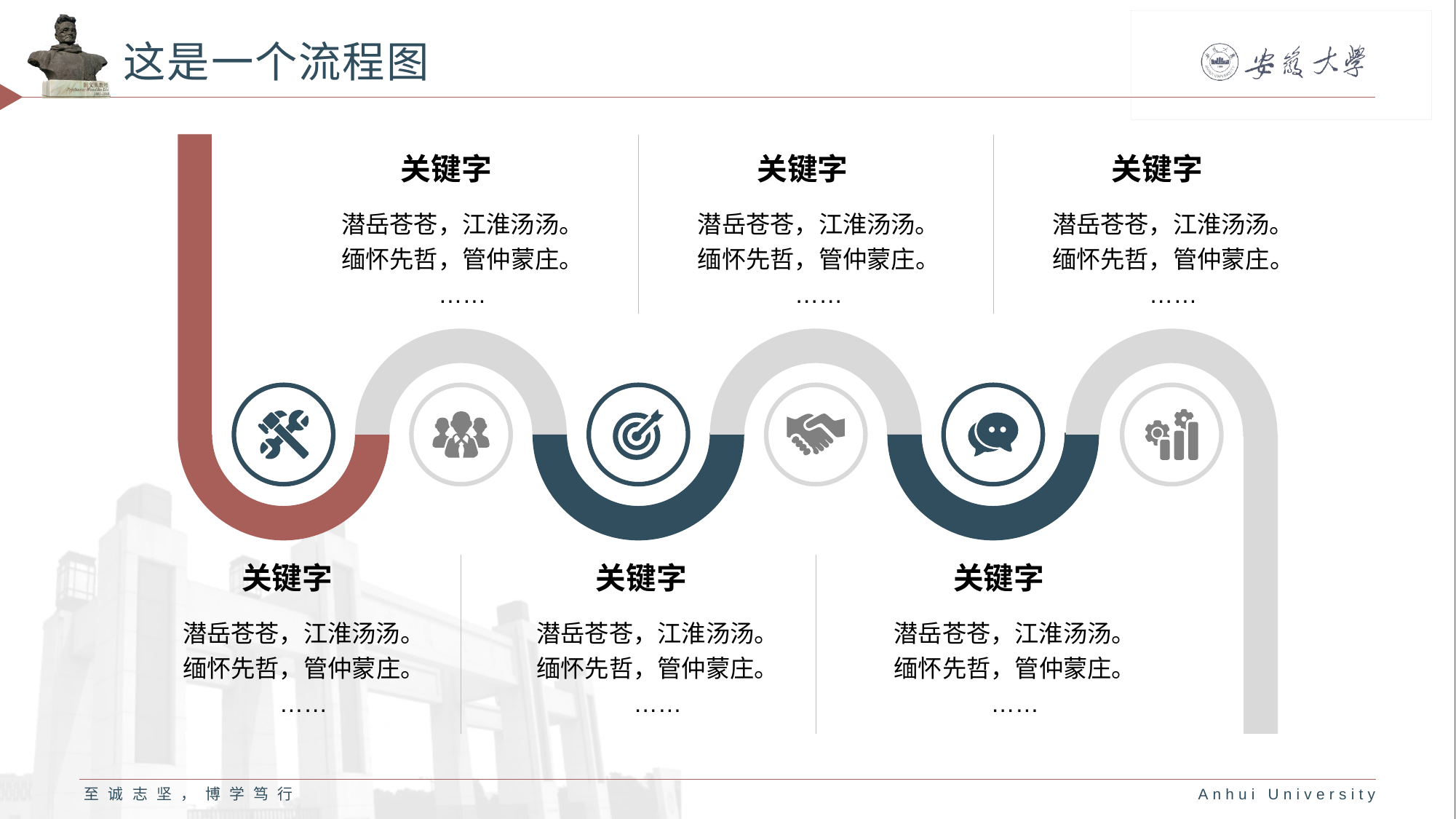

# 这是一个流程图

关键字
潜岳苍苍，江淮汤汤。
缅怀先哲，管仲蒙庄。
……
关键字
潜岳苍苍，江淮汤汤。
缅怀先哲，管仲蒙庄。
……
关键字
潜岳苍苍，江淮汤汤。
缅怀先哲，管仲蒙庄。
……

关键字
潜岳苍苍，江淮汤汤。
缅怀先哲，管仲蒙庄。
……
关键字
潜岳苍苍，江淮汤汤。
缅怀先哲，管仲蒙庄。
……
关键字
潜岳苍苍，江淮汤汤。
缅怀先哲，管仲蒙庄。
……